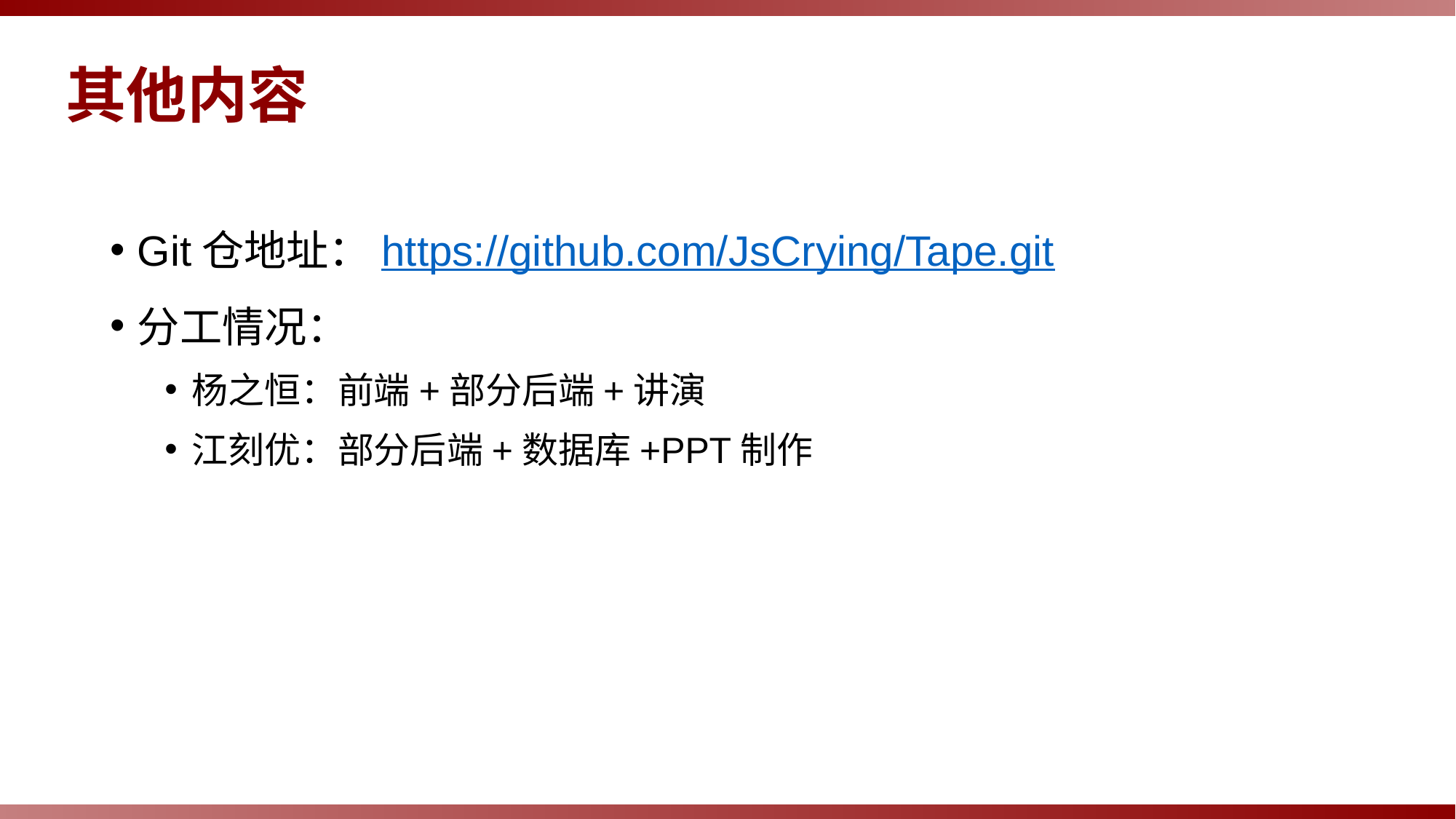

其他内容
Git仓地址：https://github.com/JsCrying/Tape.git
分工情况：
杨之恒：前端+部分后端+讲演
江刻优：部分后端+数据库+PPT制作